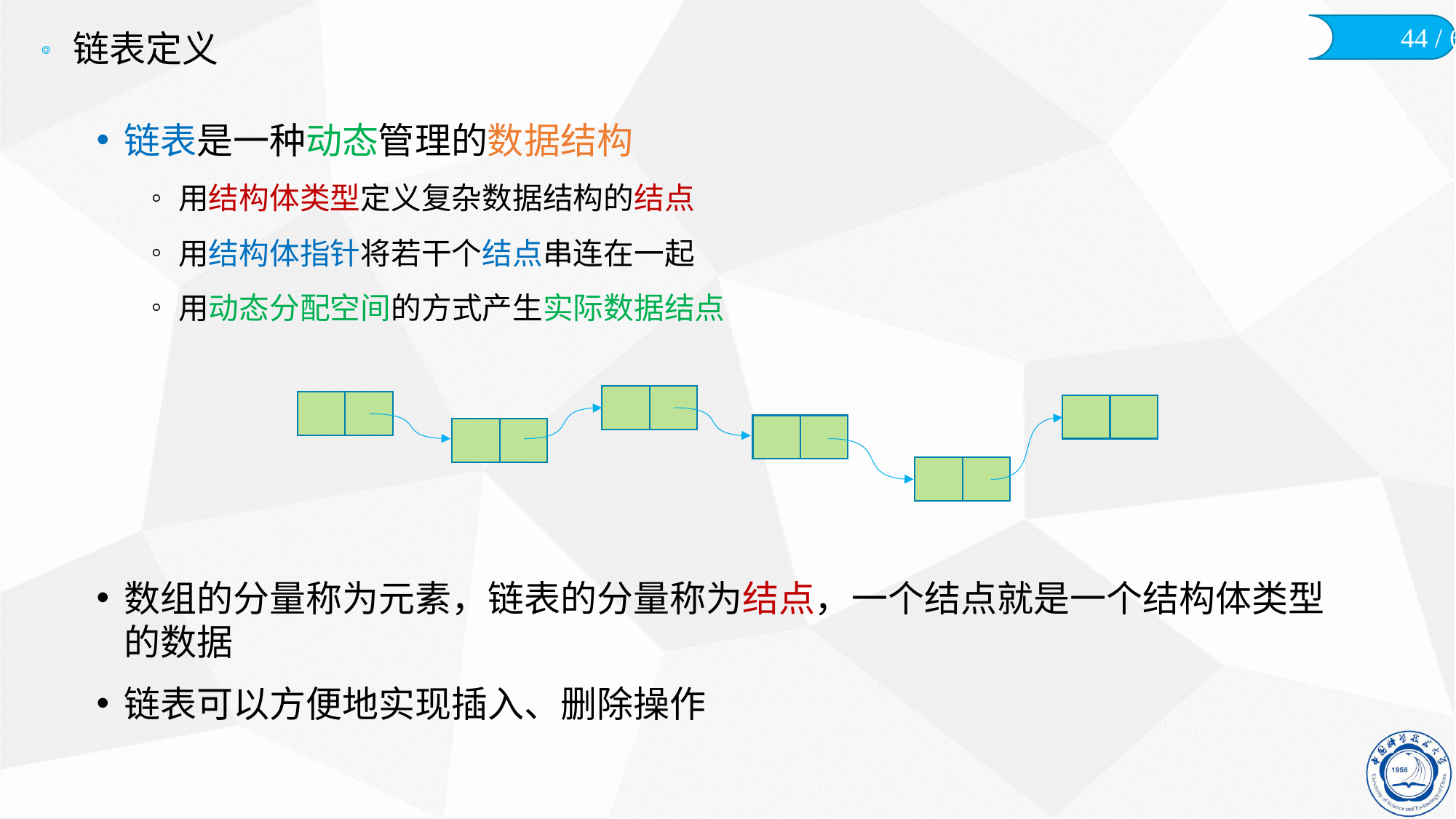

# 链表定义
链表是一种动态管理的数据结构
用结构体类型定义复杂数据结构的结点
用结构体指针将若干个结点串连在一起
用动态分配空间的方式产生实际数据结点

数组的分量称为元素，链表的分量称为结点，一个结点就是一个结构体类型的数据
链表可以方便地实现插入、删除操作